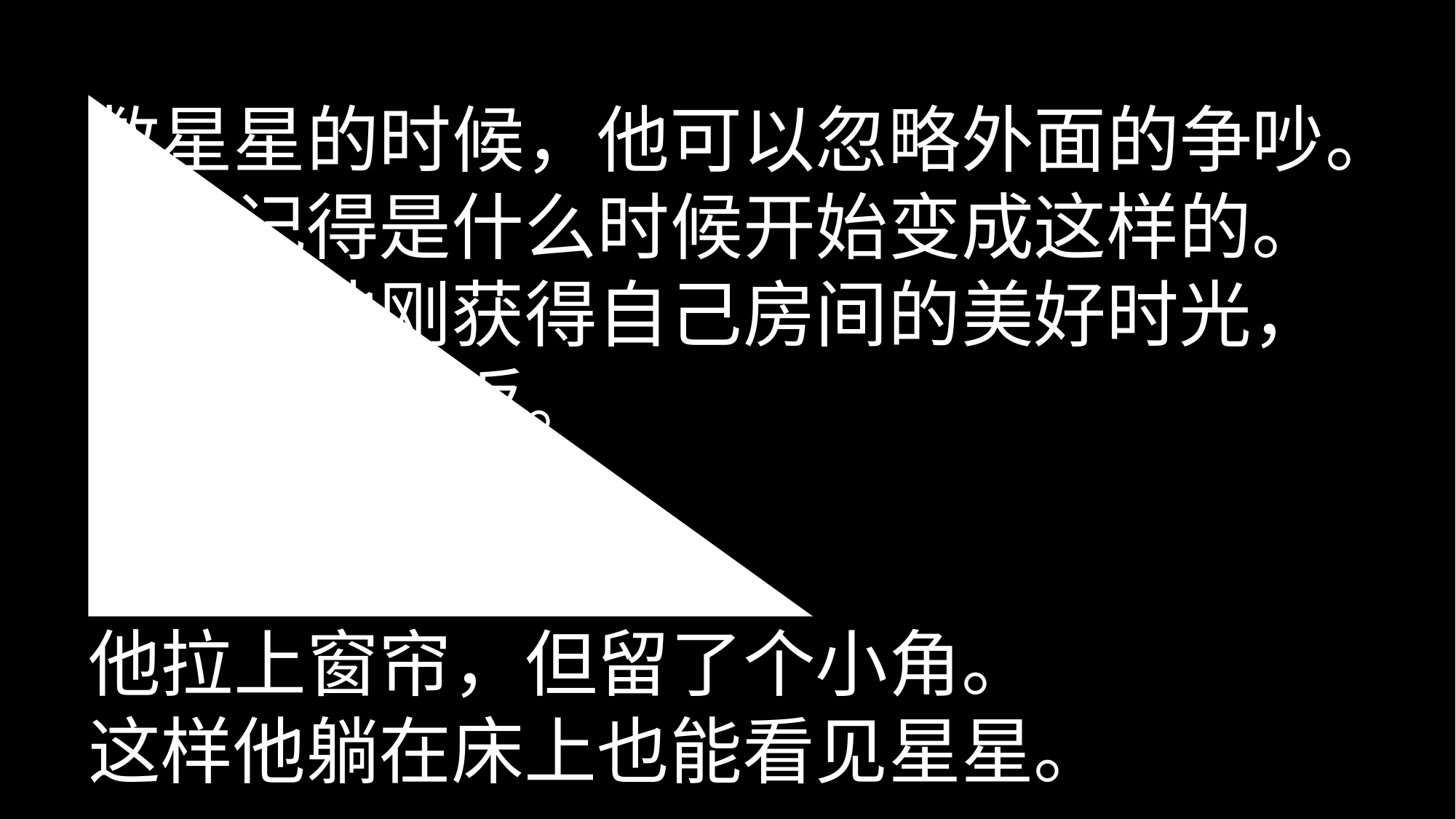

数星星的时候，他可以忽略外面的争吵。
他不记得是什么时候开始变成这样的。
只知道他刚获得自己房间的美好时光，
已经一去不返。
风有点冷。
他拉上窗户。
他拉上窗帘，但留了个小角。
这样他躺在床上也能看见星星。